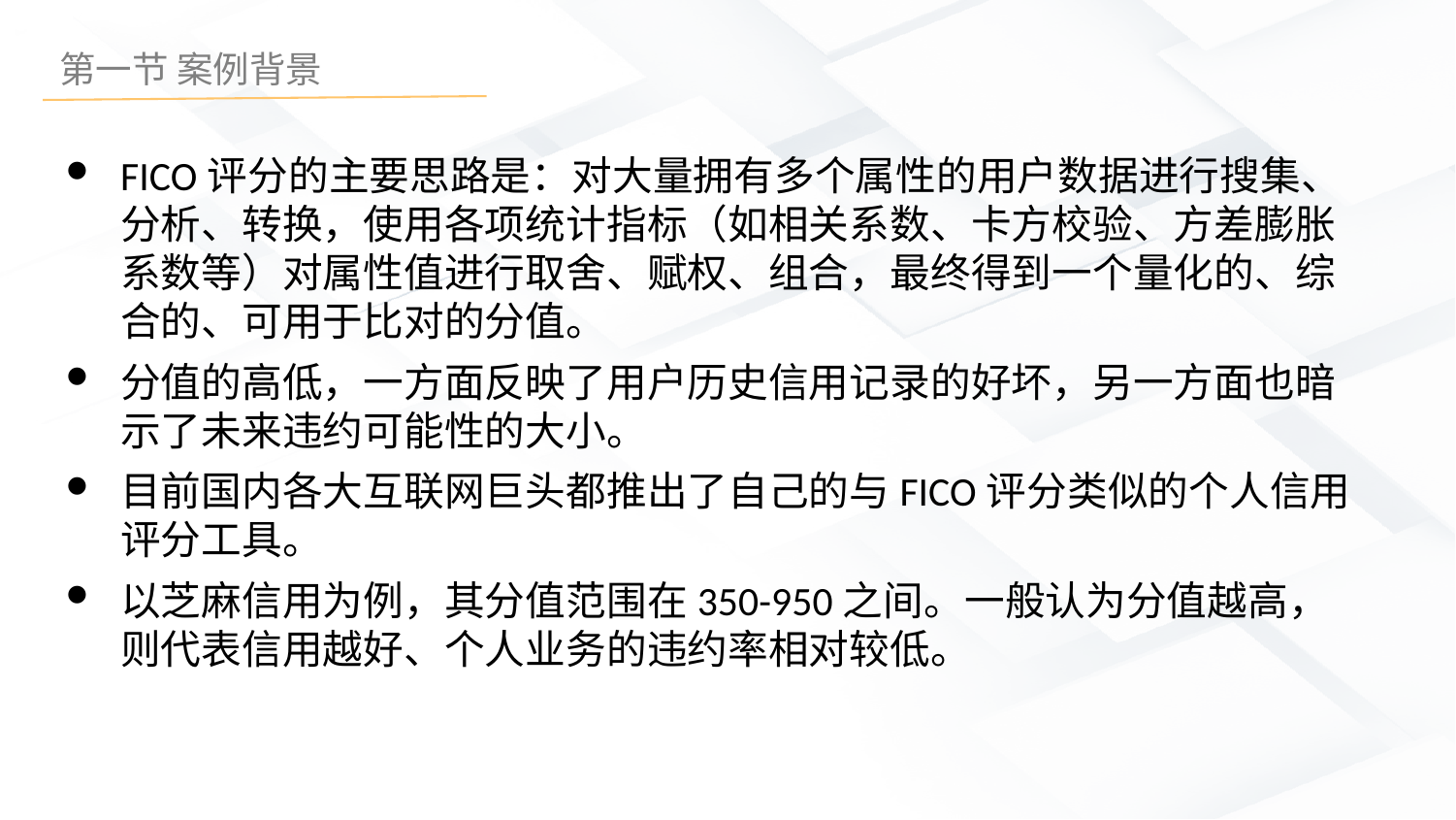

FICO评分的主要思路是：对大量拥有多个属性的用户数据进行搜集、分析、转换，使用各项统计指标（如相关系数、卡方校验、方差膨胀系数等）对属性值进行取舍、赋权、组合，最终得到一个量化的、综合的、可用于比对的分值。
分值的高低，一方面反映了用户历史信用记录的好坏，另一方面也暗示了未来违约可能性的大小。
目前国内各大互联网巨头都推出了自己的与FICO评分类似的个人信用评分工具。
以芝麻信用为例，其分值范围在350-950之间。一般认为分值越高，则代表信用越好、个人业务的违约率相对较低。